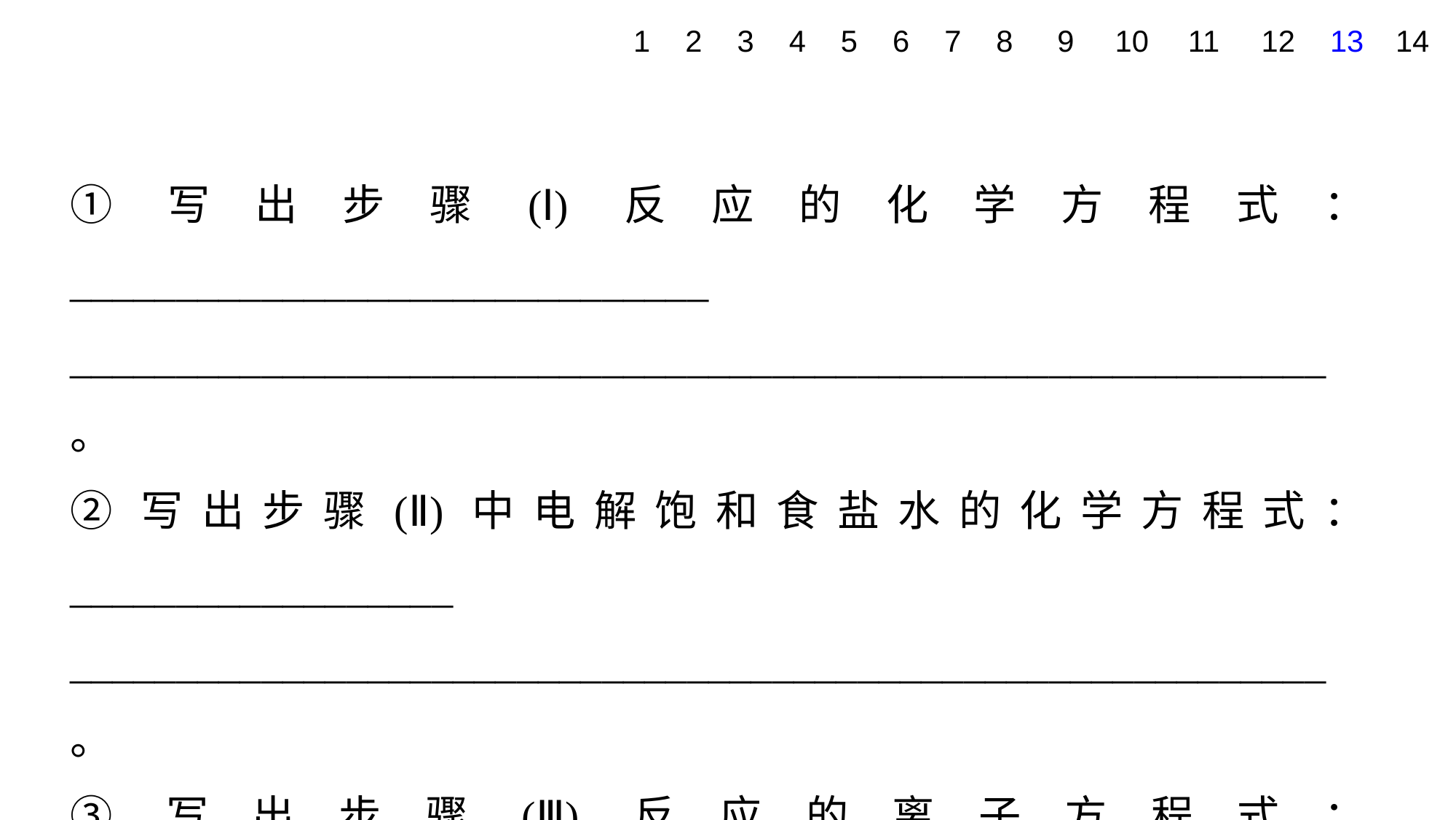

1
2
3
4
5
6
7
8
9
10
11
12
13
14
①写出步骤(Ⅰ)反应的化学方程式：______________________________
___________________________________________________________。
②写出步骤(Ⅱ)中电解饱和食盐水的化学方程式：__________________
___________________________________________________________。
③写出步骤(Ⅲ)反应的离子方程式：______________________________
___________________________________________________________。